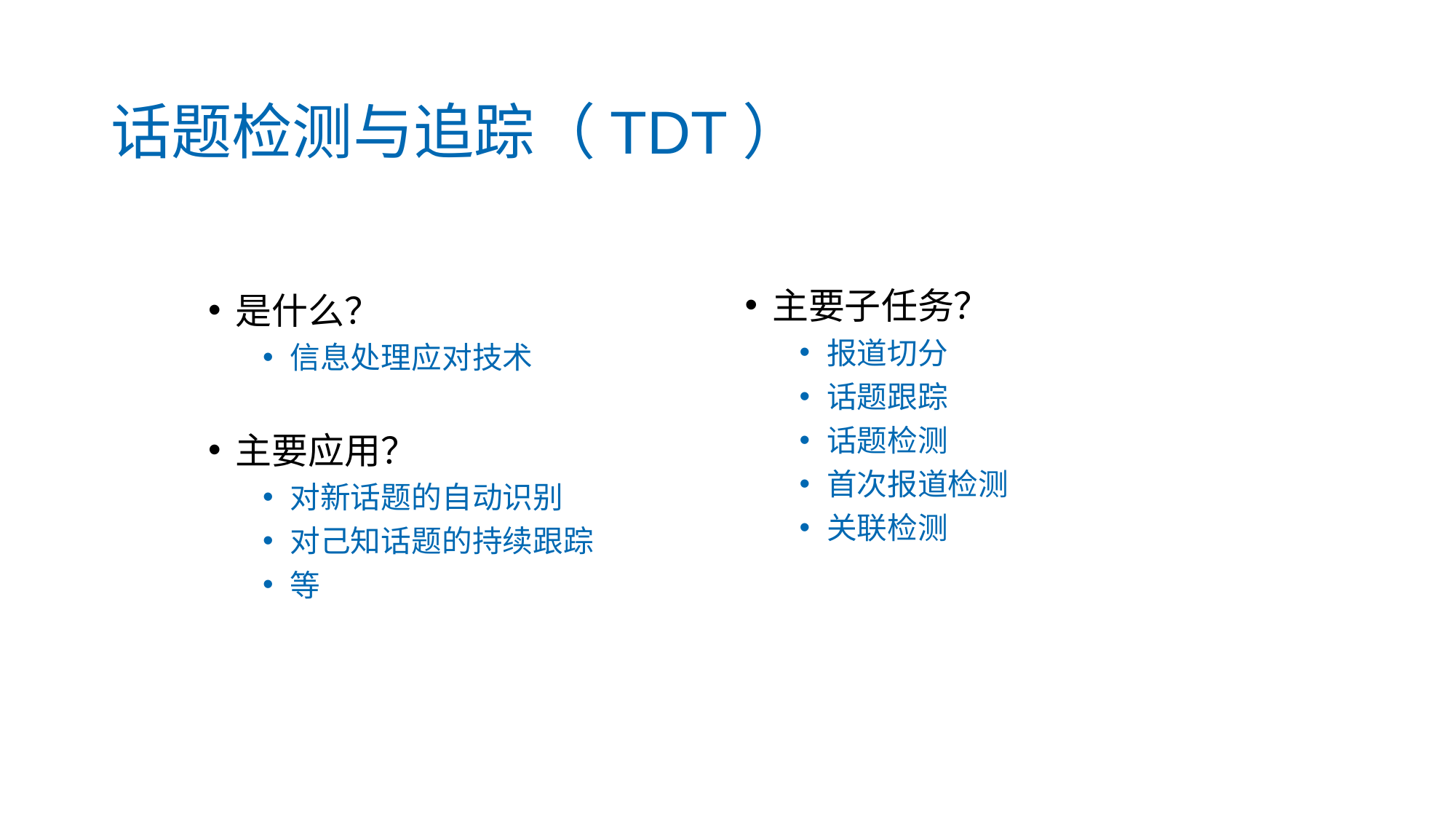

# 话题检测与追踪（TDT）

主要子任务？
报道切分
话题跟踪
话题检测
首次报道检测
关联检测

是什么？
信息处理应对技术

主要应用？
对新话题的自动识别
对己知话题的持续跟踪
等